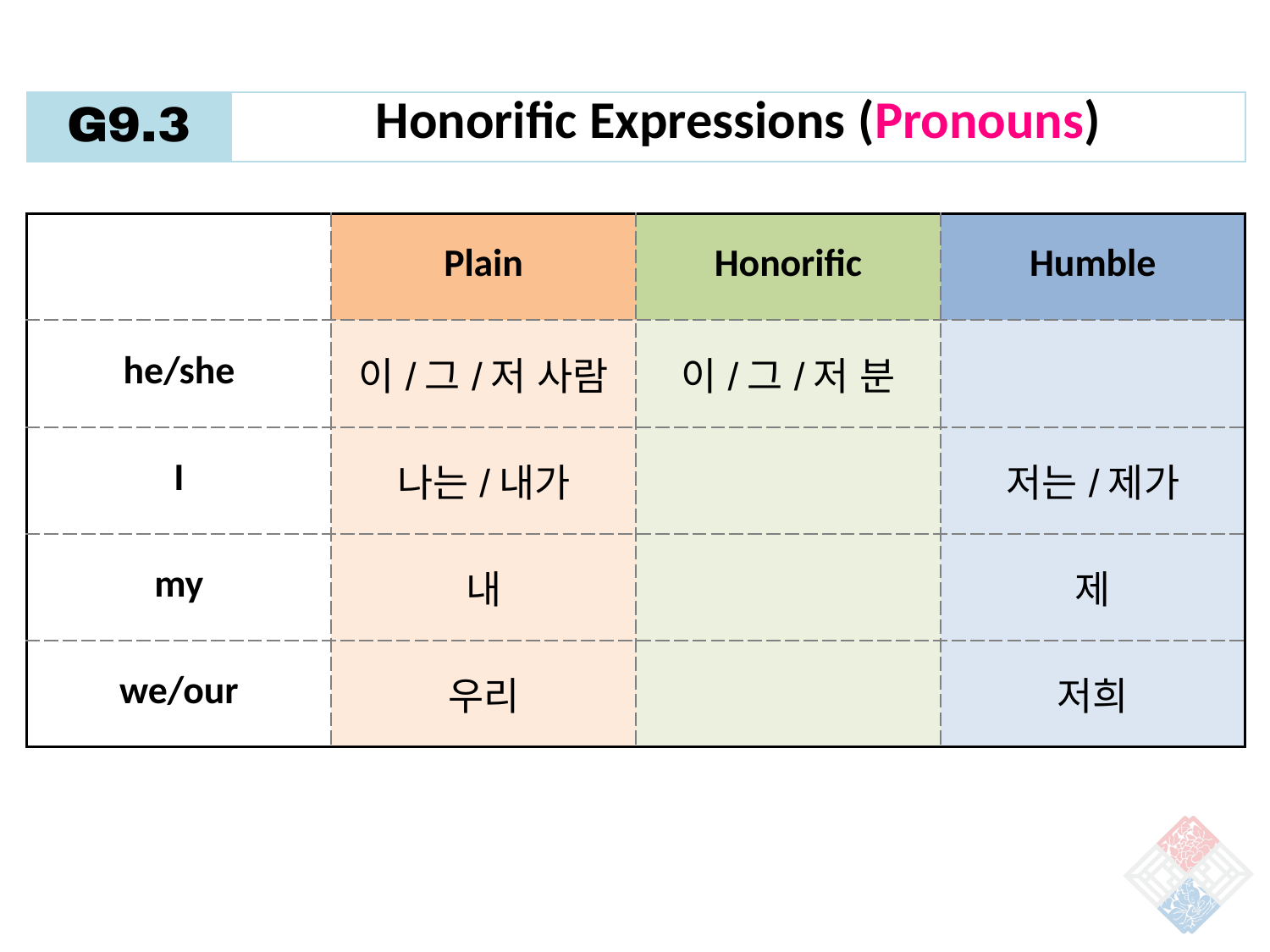

| G9.3 | Honorific Expressions (Pronouns) |
| --- | --- |
|  | Plain | Honorific | Humble |
| --- | --- | --- | --- |
| he/she | 이/그/저 사람 | 이/그/저 분 |  |
| I | 나는/내가 |  | 저는/제가 |
| my | 내 |  | 제 |
| we/our | 우리 |  | 저희 |